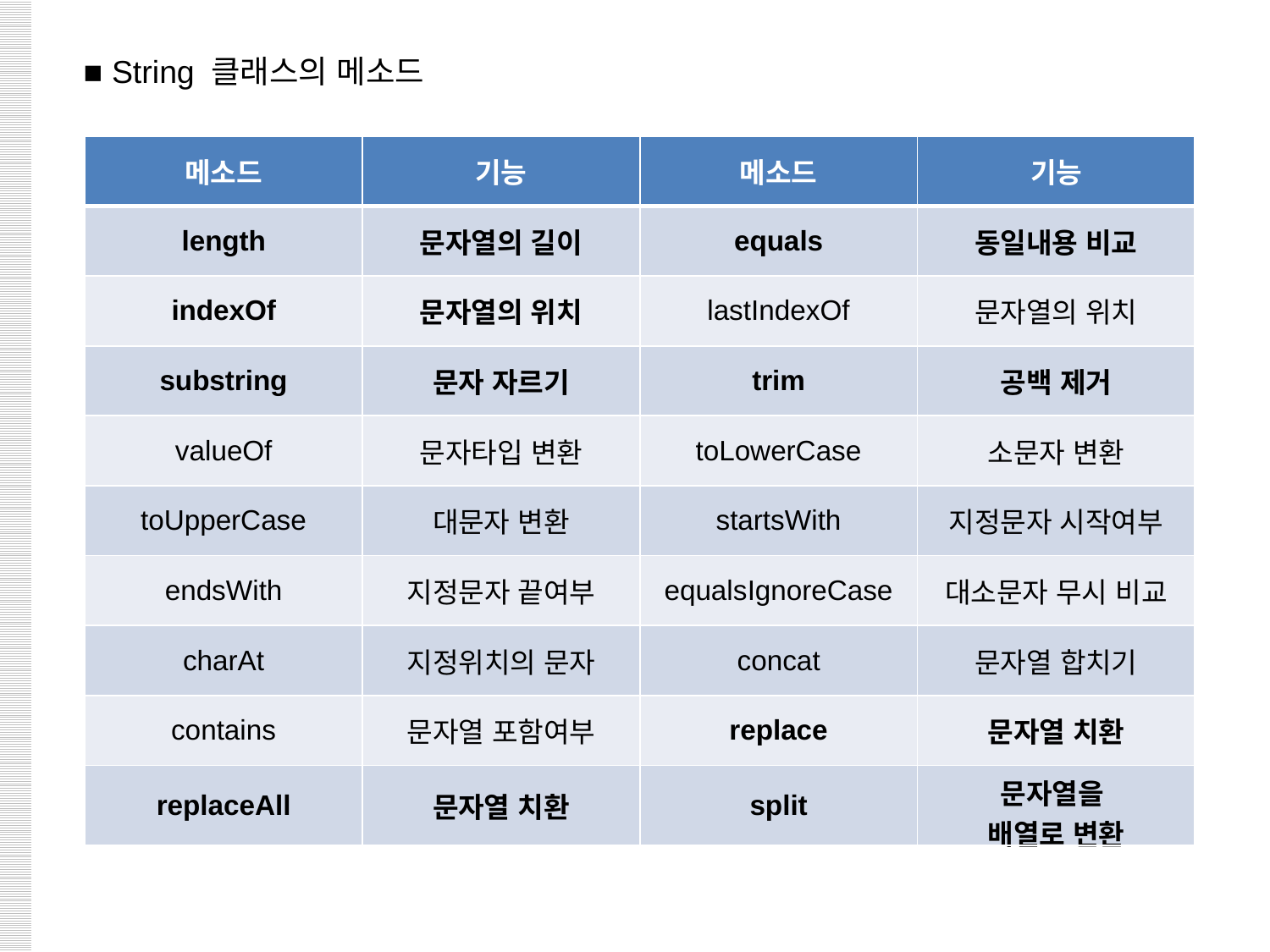

■ String 클래스의 메소드
| 메소드 | 기능 | 메소드 | 기능 |
| --- | --- | --- | --- |
| length | 문자열의 길이 | equals | 동일내용 비교 |
| indexOf | 문자열의 위치 | lastIndexOf | 문자열의 위치 |
| substring | 문자 자르기 | trim | 공백 제거 |
| valueOf | 문자타입 변환 | toLowerCase | 소문자 변환 |
| toUpperCase | 대문자 변환 | startsWith | 지정문자 시작여부 |
| endsWith | 지정문자 끝여부 | equalsIgnoreCase | 대소문자 무시 비교 |
| charAt | 지정위치의 문자 | concat | 문자열 합치기 |
| contains | 문자열 포함여부 | replace | 문자열 치환 |
| replaceAll | 문자열 치환 | split | 문자열을 배열로 변환 |